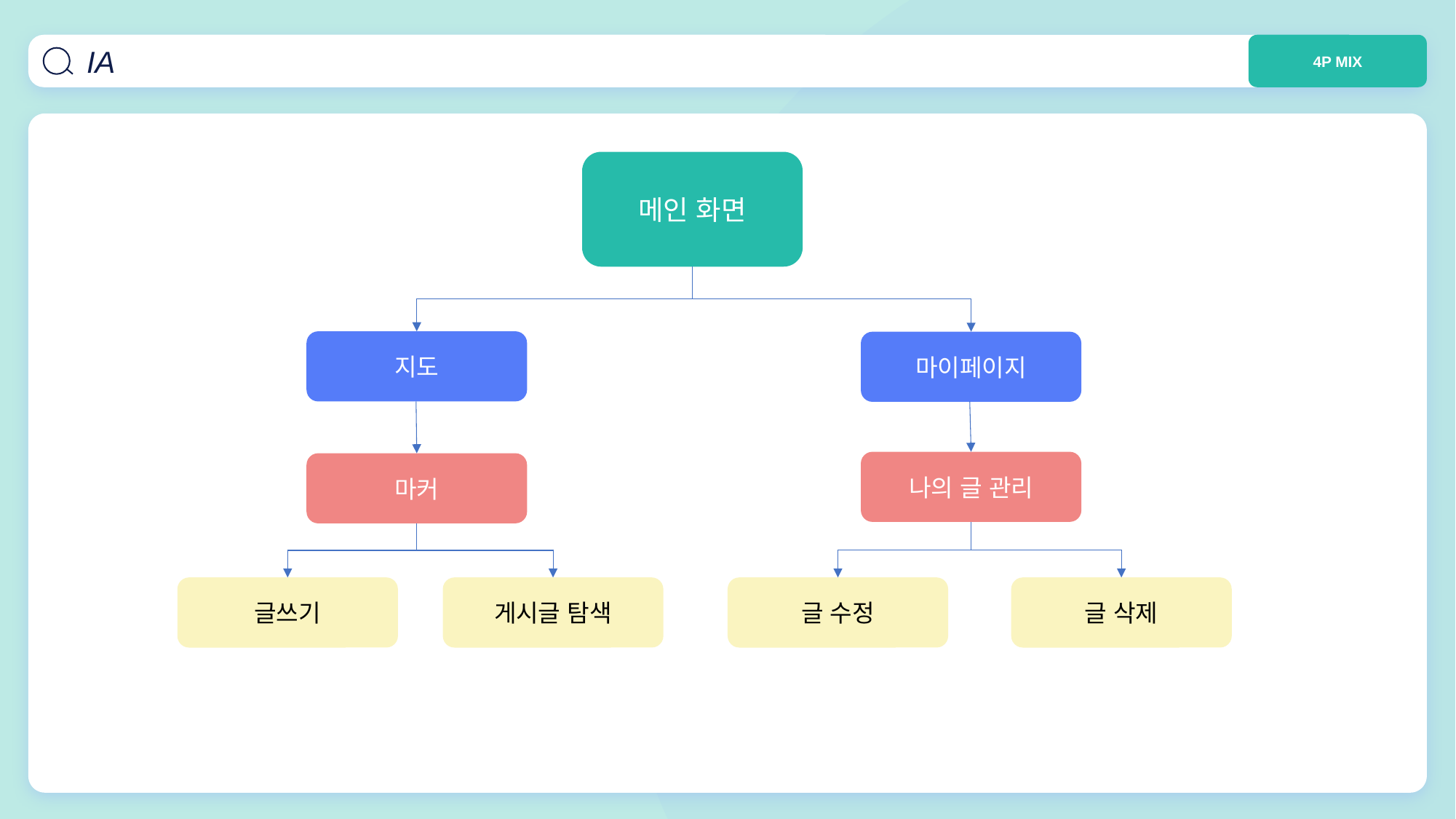

IA
4P MIX

메인 화면
지도
마이페이지
나의 글 관리
마커
글쓰기
게시글 탐색
글 수정
글 삭제